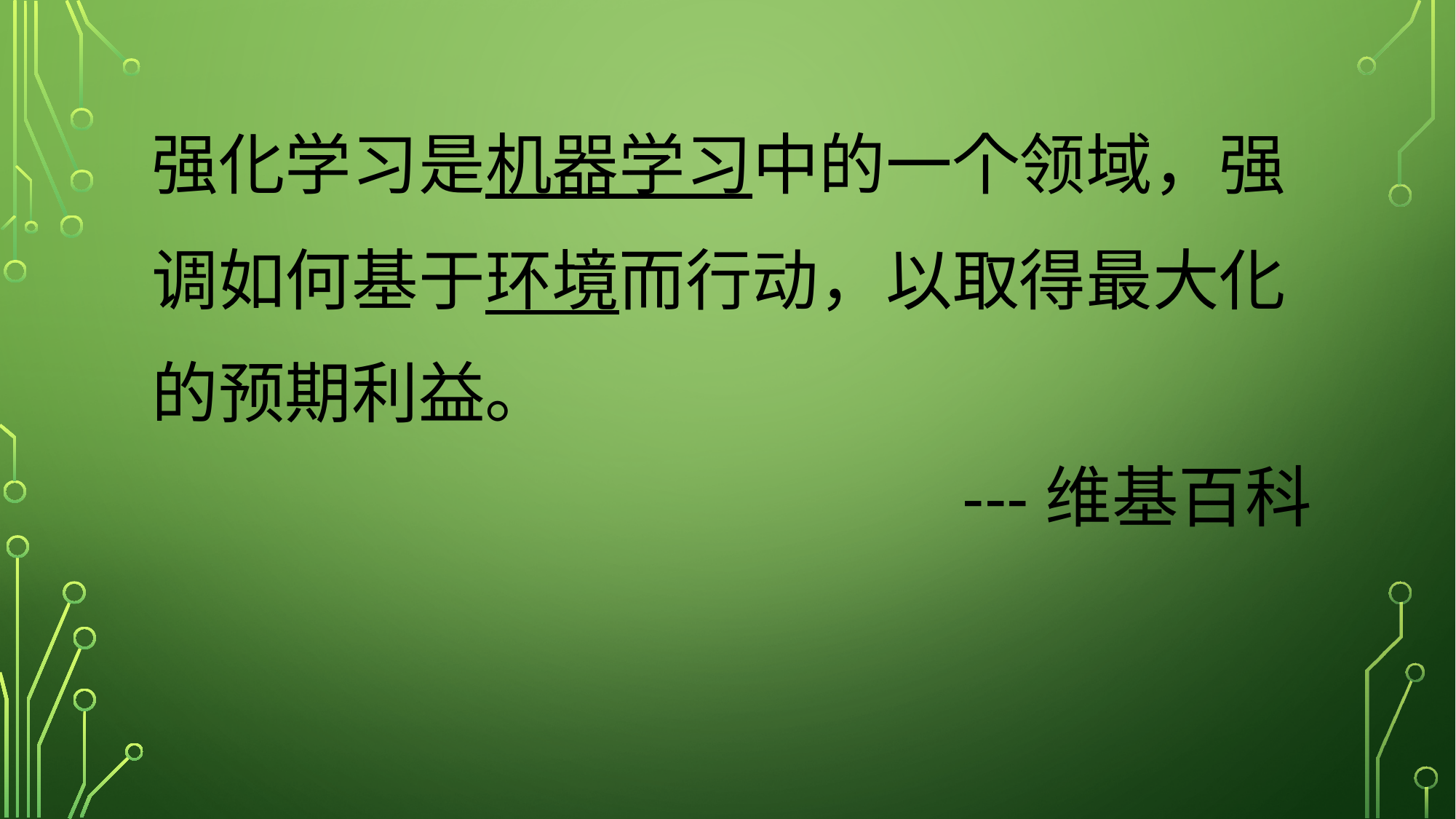

强化学习是机器学习中的一个领域，强调如何基于环境而行动，以取得最大化的预期利益。
---维基百科